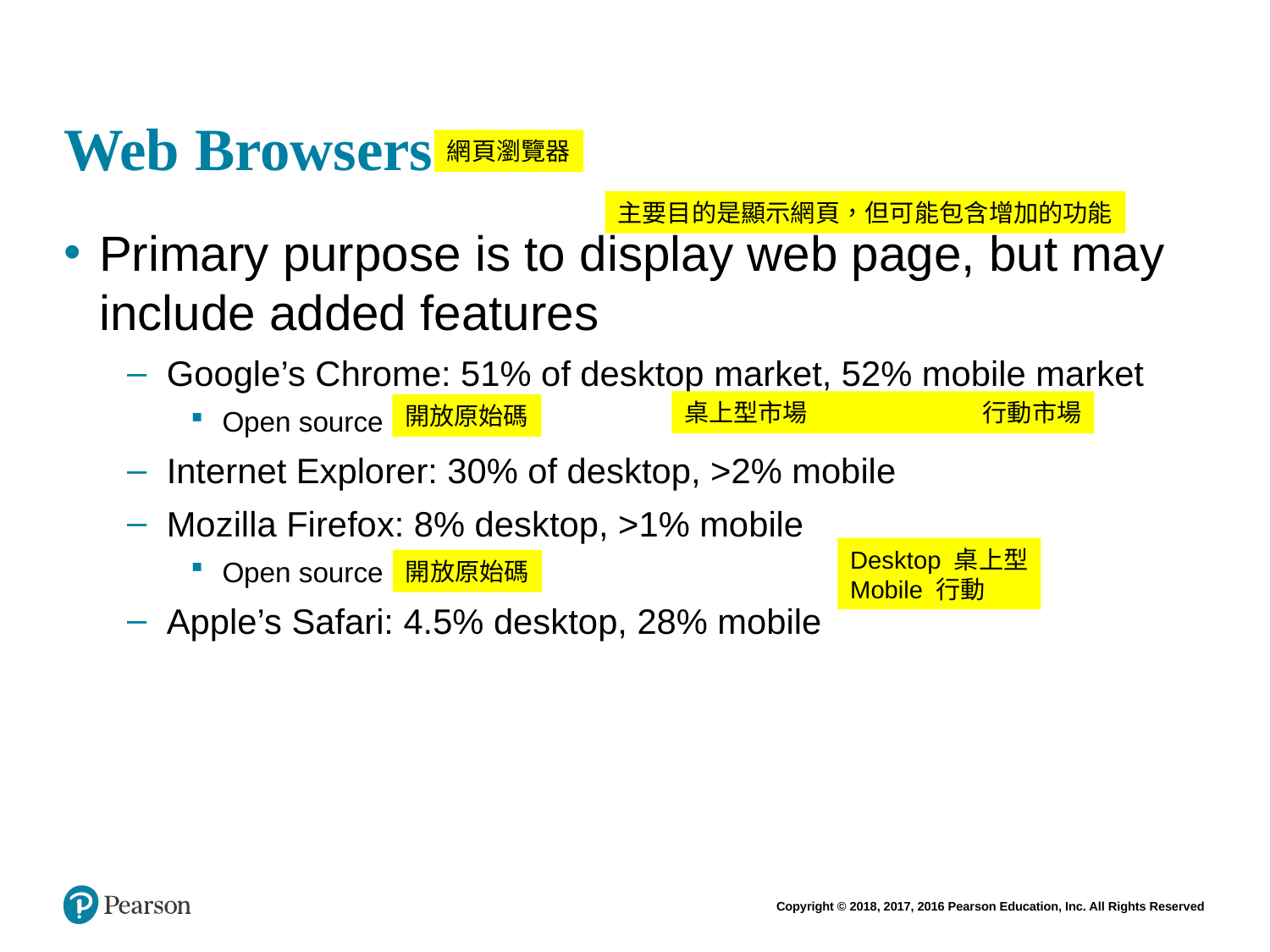

# Web Browsers
網頁瀏覽器
主要目的是顯示網頁，但可能包含增加的功能
Primary purpose is to display web page, but may include added features
Google’s Chrome: 51% of desktop market, 52% mobile market
Open source
Internet Explorer: 30% of desktop, >2% mobile
Mozilla Firefox: 8% desktop, >1% mobile
Open source
Apple’s Safari: 4.5% desktop, 28% mobile
桌上型市場                         行動市場
開放原始碼
Desktop 桌上型
Mobile 行動
開放原始碼